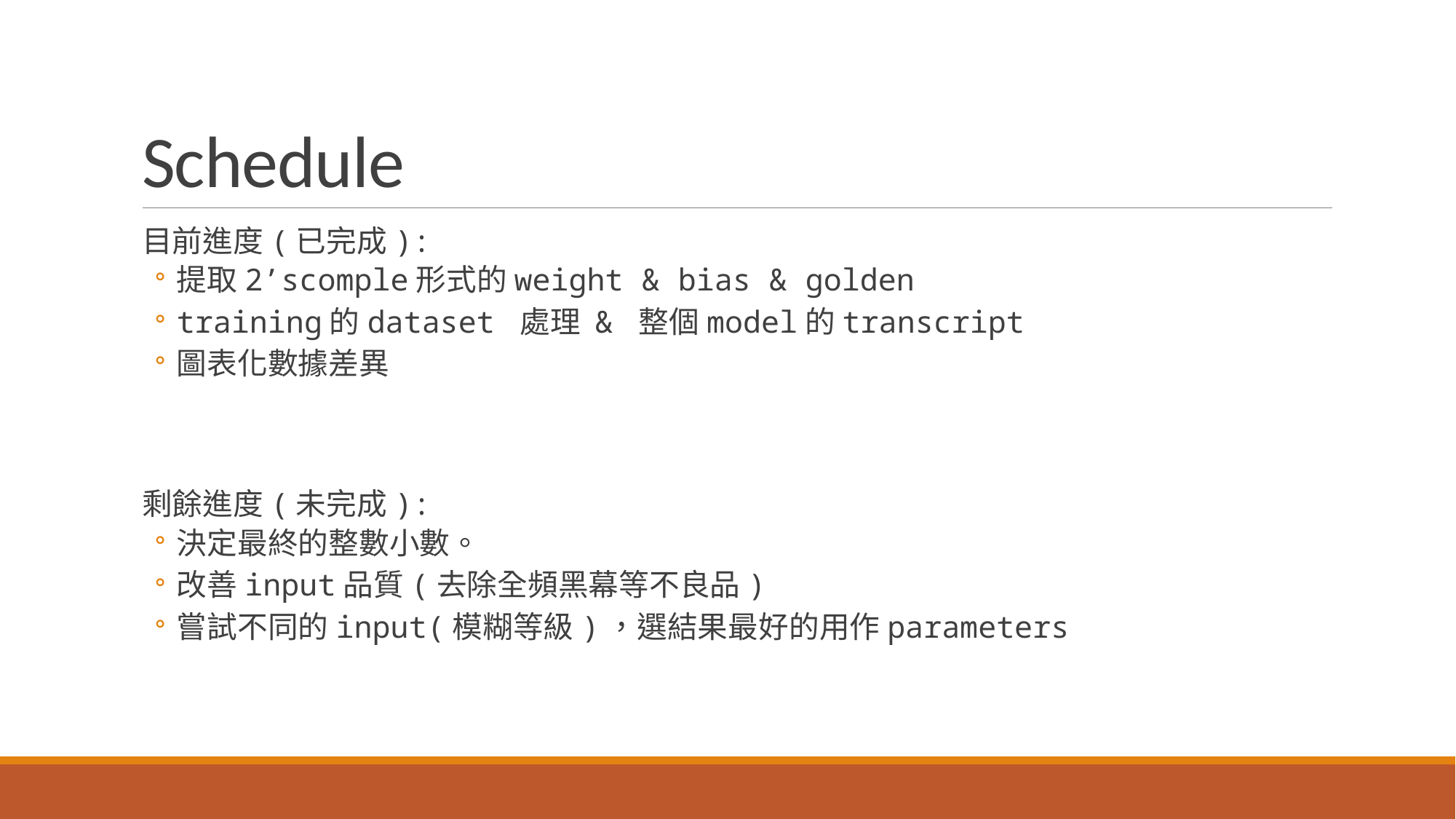

# Schedule
目前進度(已完成):
提取2’scomple形式的weight & bias & golden
training的dataset 處理 & 整個model的transcript
圖表化數據差異

剩餘進度(未完成):
決定最終的整數小數。
改善input品質(去除全頻黑幕等不良品)
嘗試不同的input(模糊等級)，選結果最好的用作parameters